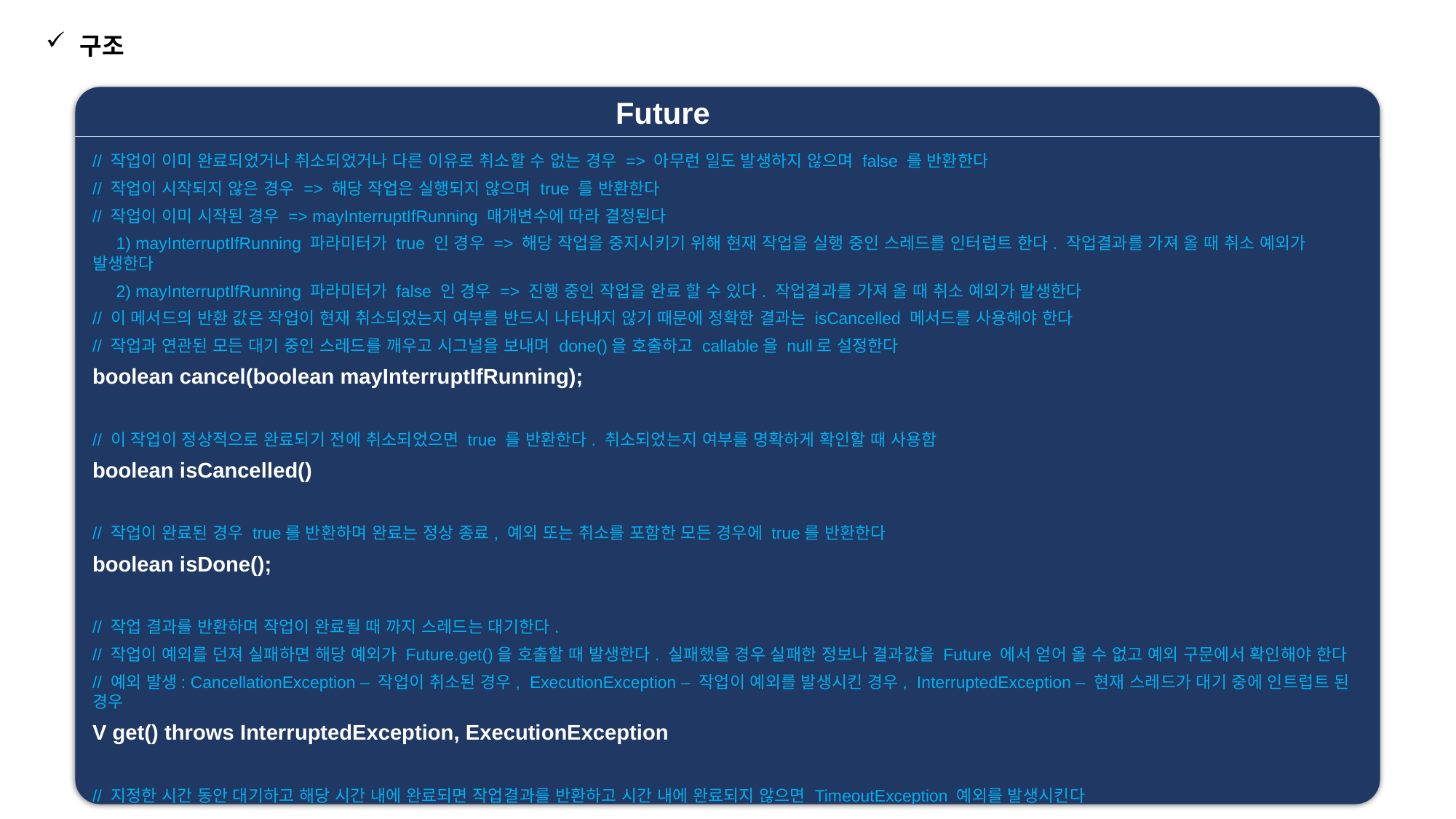

구조
Future 는 비동기 작업의 결과를 나타낸다.  작업이 완료되었는지 확인하고, 완료될 때까지 기다리며, 작업 결과를 검색하기 위한 메서드가 제공된다

Future
// 작업이 이미 완료되었거나 취소되었거나 다른 이유로 취소할 수 없는 경우 => 아무런 일도 발생하지 않으며 false 를 반환한다
// 작업이 시작되지 않은 경우 => 해당 작업은 실행되지 않으며 true 를 반환한다
// 작업이 이미 시작된 경우 => mayInterruptIfRunning 매개변수에 따라 결정된다
     1) mayInterruptIfRunning 파라미터가 true 인 경우 => 해당 작업을 중지시키기 위해 현재 작업을 실행 중인 스레드를 인터럽트 한다. 작업결과를 가져 올 때 취소 예외가 발생한다
     2) mayInterruptIfRunning 파라미터가 false 인 경우 => 진행 중인 작업을 완료 할 수 있다. 작업결과를 가져 올 때 취소 예외가 발생한다
// 이 메서드의 반환 값은 작업이 현재 취소되었는지 여부를 반드시 나타내지 않기 때문에 정확한 결과는 isCancelled 메서드를 사용해야 한다
// 작업과 연관된 모든 대기 중인 스레드를 깨우고 시그널을 보내며 done()을 호출하고 callable을 null로 설정한다
boolean cancel(boolean mayInterruptIfRunning);

// 이 작업이 정상적으로 완료되기 전에 취소되었으면 true 를 반환한다. 취소되었는지 여부를 명확하게 확인할 때 사용함
boolean isCancelled()

// 작업이 완료된 경우 true를 반환하며 완료는 정상 종료, 예외 또는 취소를 포함한 모든 경우에 true를 반환한다
boolean isDone();

// 작업 결과를 반환하며 작업이 완료될 때 까지 스레드는 대기한다.
// 작업이 예외를 던져 실패하면 해당 예외가 Future.get()을 호출할 때 발생한다. 실패했을 경우 실패한 정보나 결과값을 Future 에서 얻어 올 수 없고 예외 구문에서 확인해야 한다
// 예외 발생: CancellationException – 작업이 취소된 경우,  ExecutionException – 작업이 예외를 발생시킨 경우,  InterruptedException – 현재 스레드가 대기 중에 인트럽트 된 경우
V get() throws InterruptedException, ExecutionException

// 지정한 시간 동안 대기하고 해당 시간 내에 완료되면 작업결과를 반환하고 시간 내에 완료되지 않으면 TimeoutException 예외를 발생시킨다
V get(long timeout, TimeUnit unit)